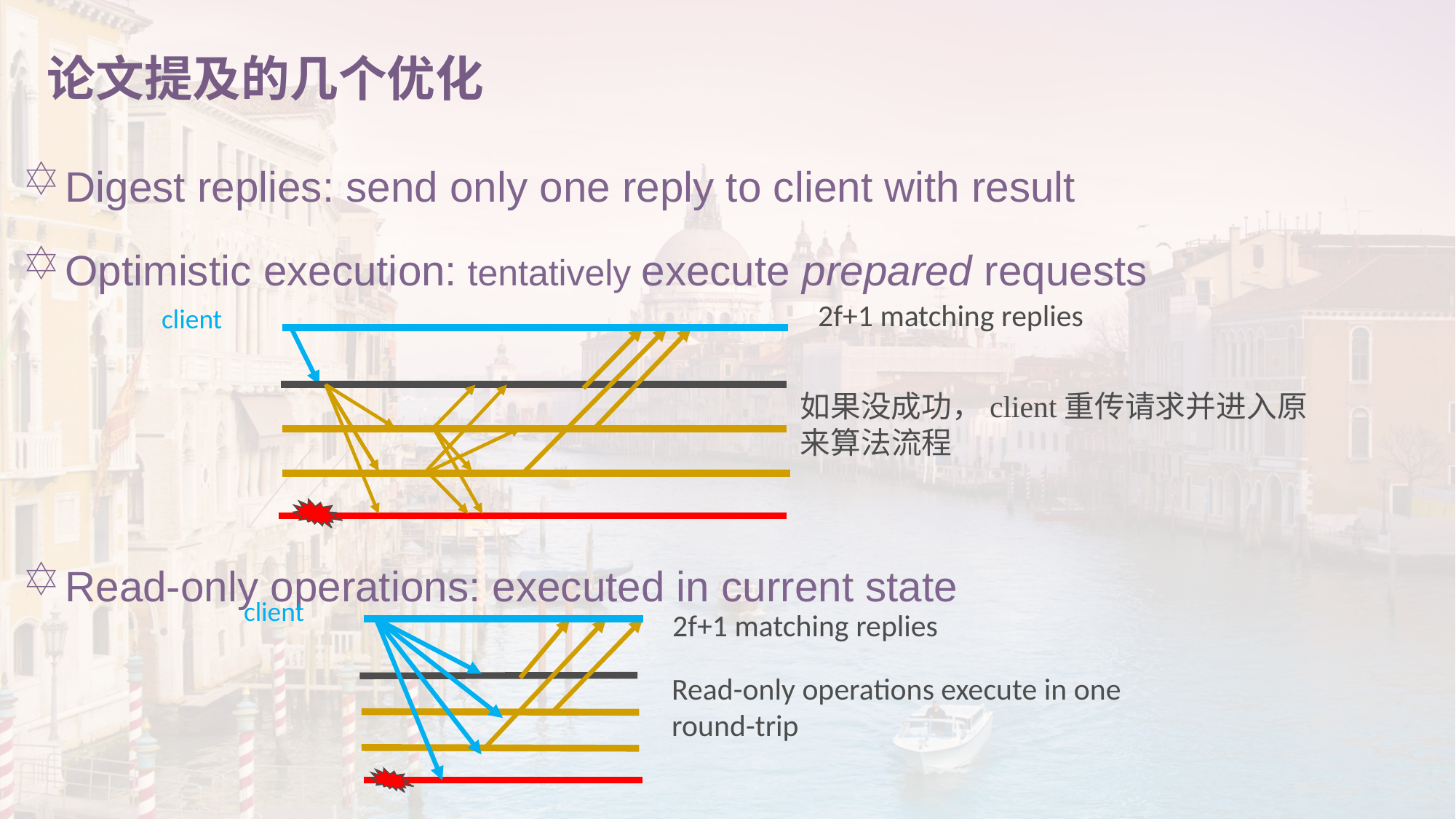

# 论文提及的几个优化
Digest replies: send only one reply to client with result
Optimistic execution: tentatively execute prepared requests

Read-only operations: executed in current state

 2f+1 matching replies
client

如果没成功，client重传请求并进入原来算法流程

client
 2f+1 matching replies

Read-only operations execute in one round-trip